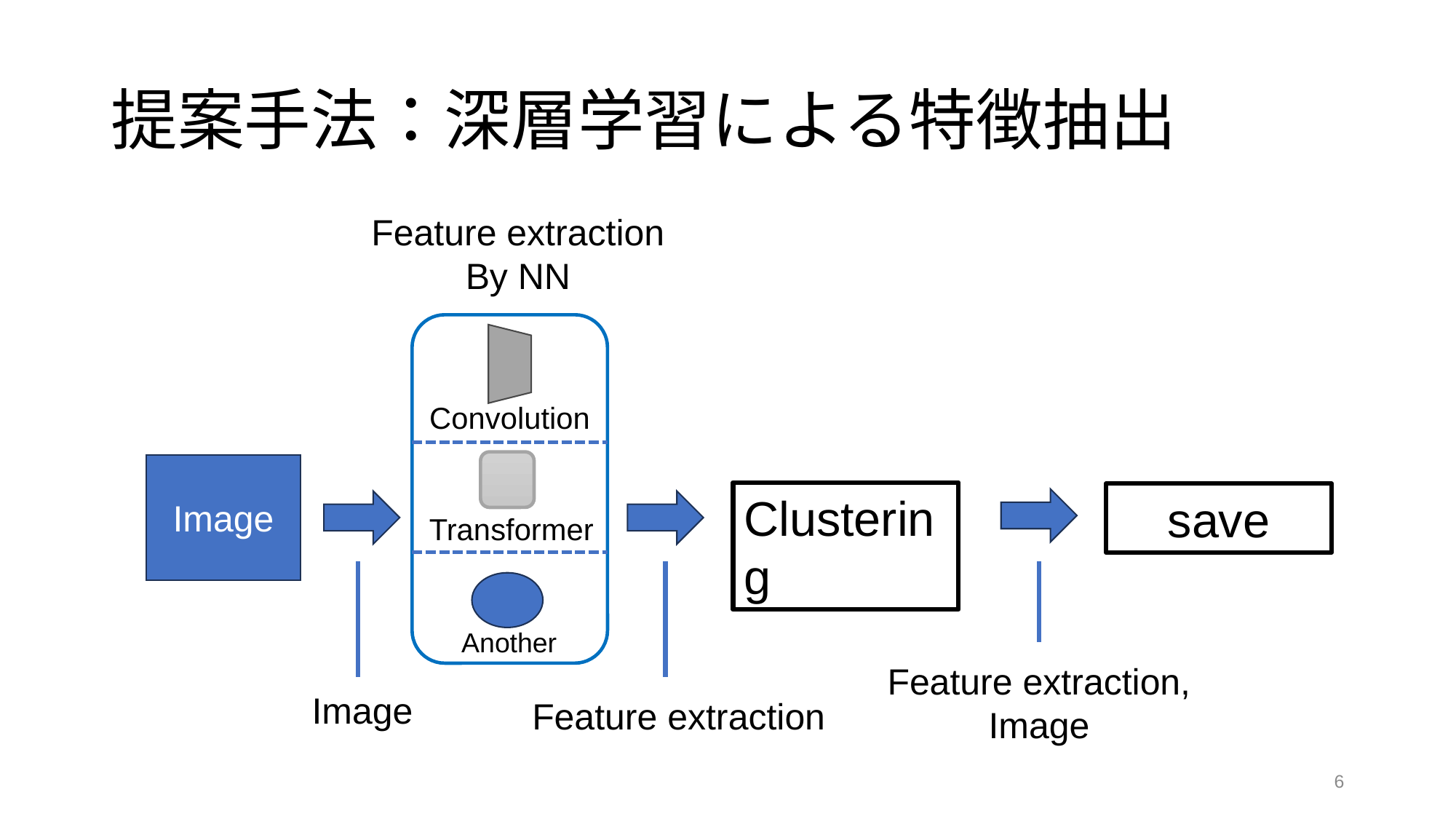

# 提案手法：深層学習による特徴抽出
Feature extraction
By NN

Convolution

Image
Clustering
save

Transformer

Another
Feature extraction,
Image
Image
Feature extraction
6